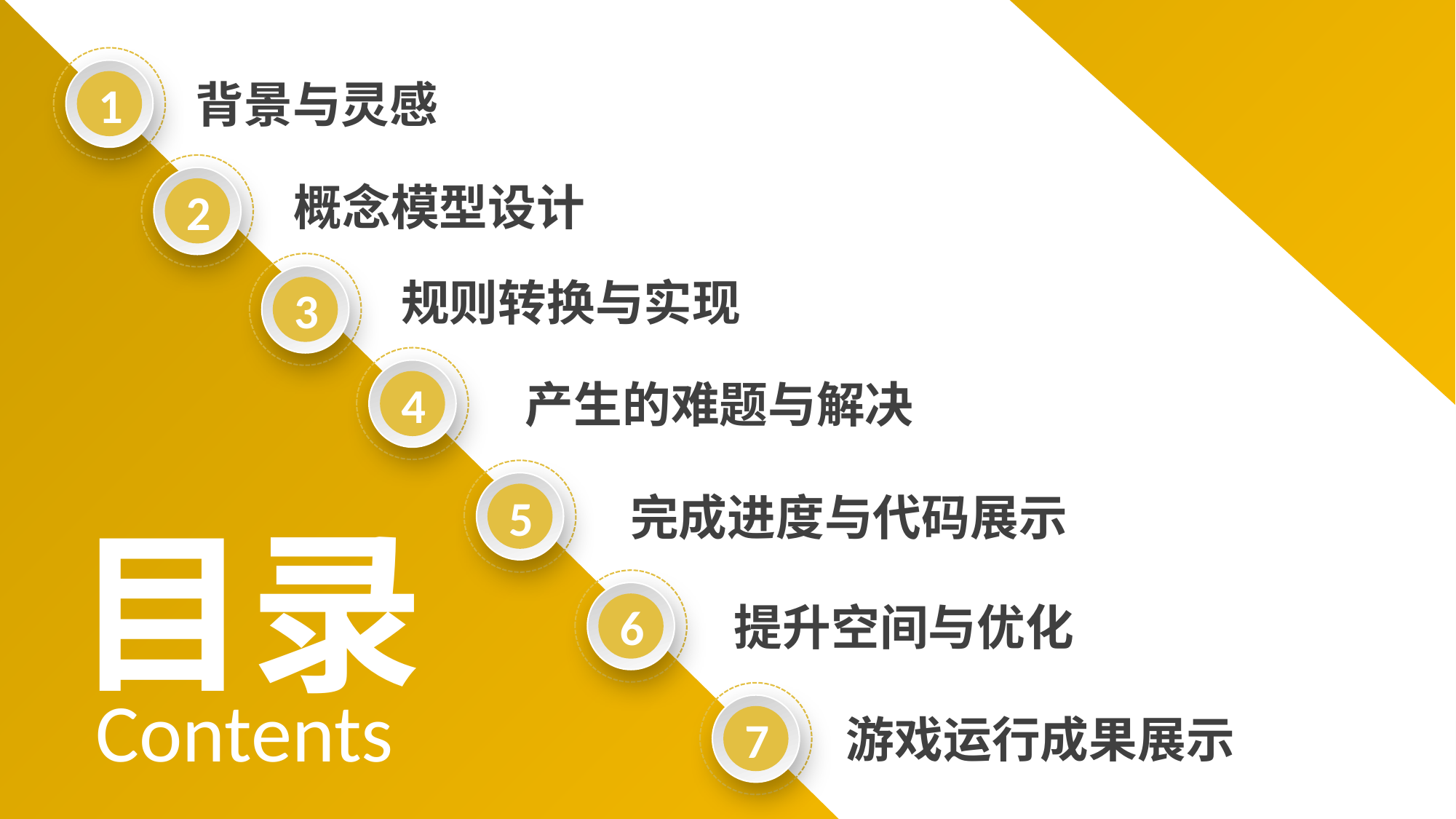

1
背景与灵感

2
概念模型设计

3
规则转换与实现

4
产生的难题与解决

5
完成进度与代码展示
目录

6
提升空间与优化
Contents

7
游戏运行成果展示